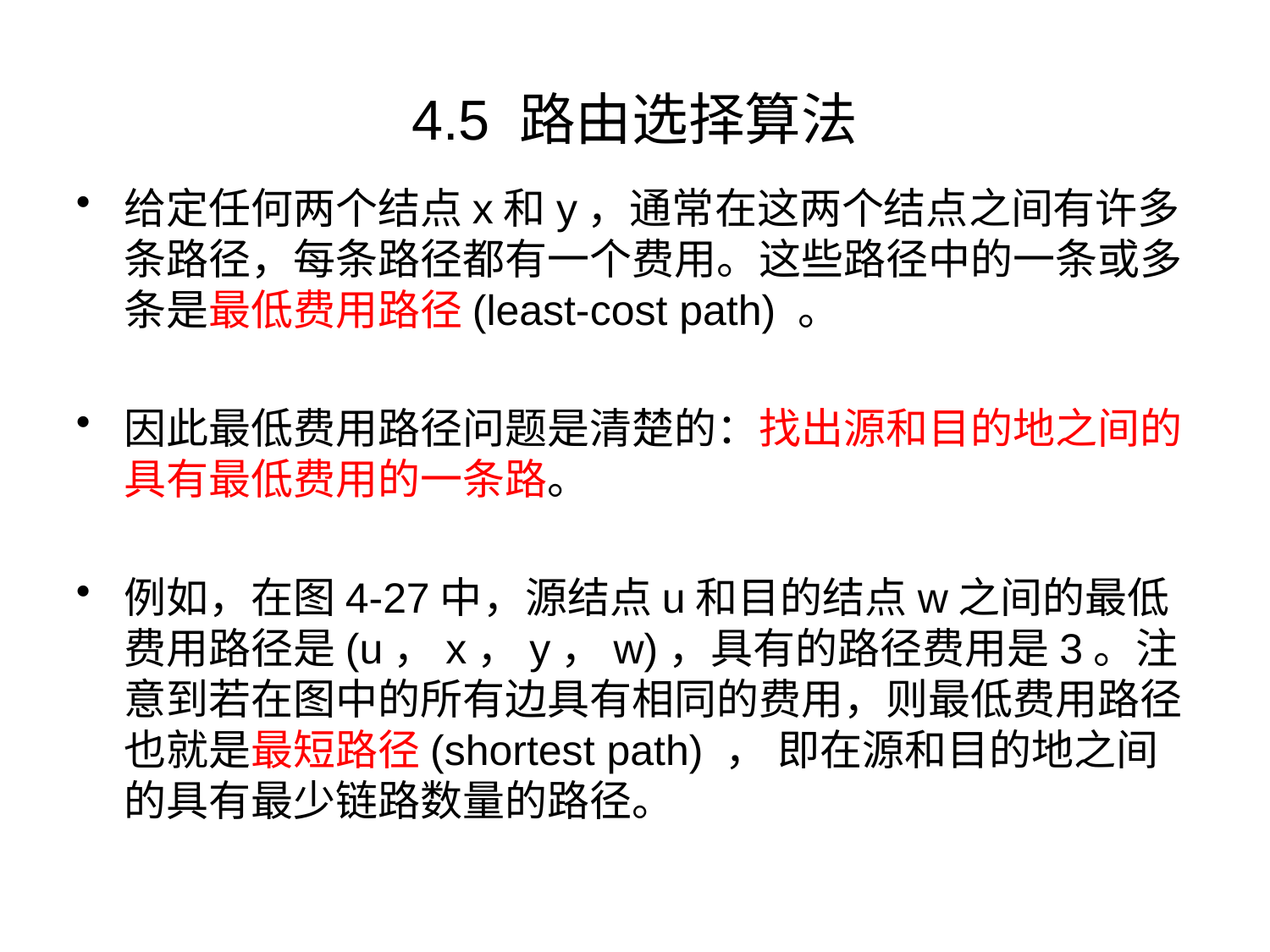

# 4.5 路由选择算法
给定任何两个结点x和y，通常在这两个结点之间有许多条路径，每条路径都有一个费用。这些路径中的一条或多条是最低费用路径(least-cost path) 。

因此最低费用路径问题是清楚的：找出源和目的地之间的具有最低费用的一条路。

例如，在图4-27中，源结点u和目的结点w之间的最低费用路径是(u，x，y，w)，具有的路径费用是3。注意到若在图中的所有边具有相同的费用，则最低费用路径也就是最短路径(shortest path) ， 即在源和目的地之间的具有最少链路数量的路径。